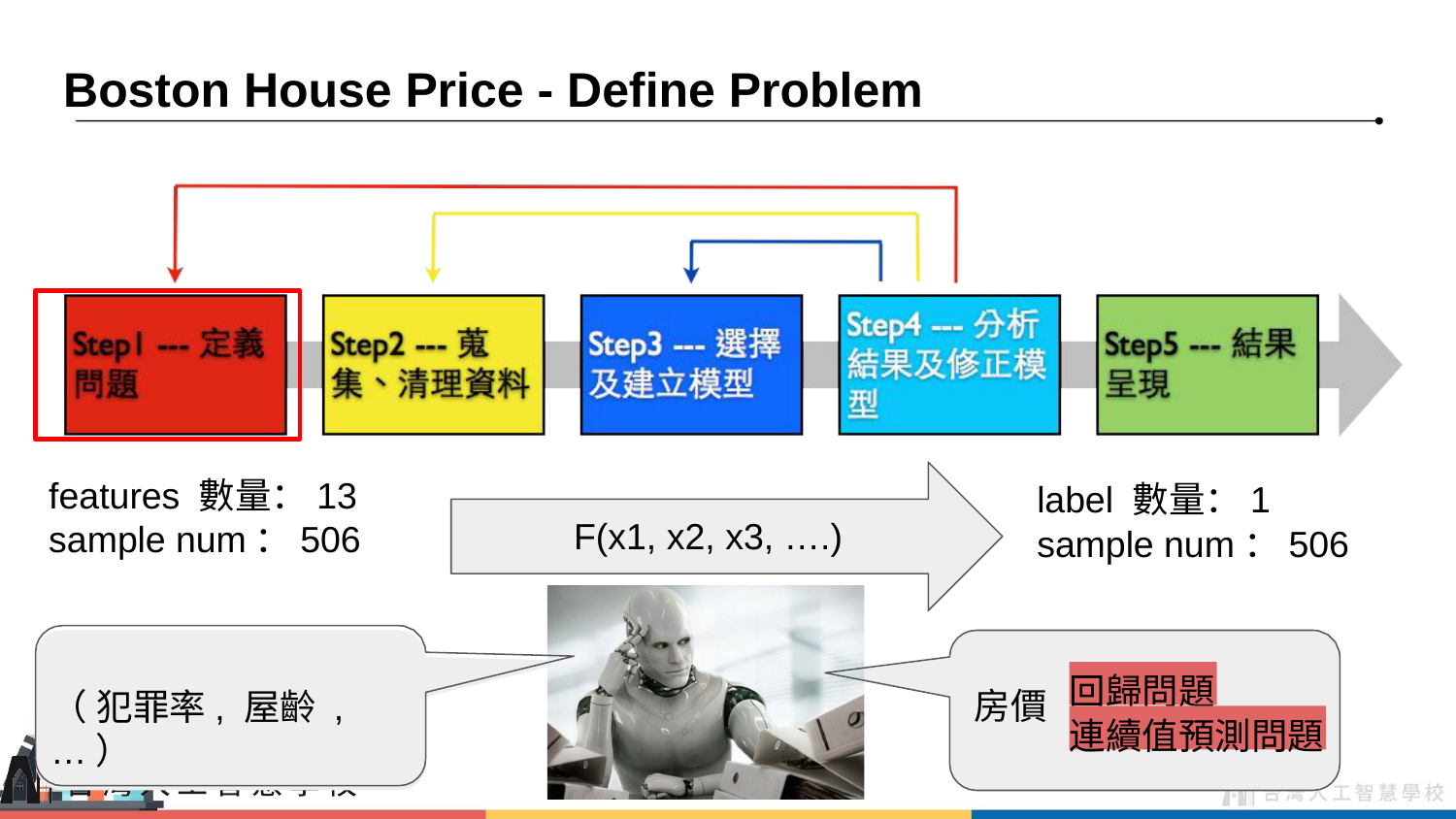

# Boston House Price - Define Problem

features 數量：13
sample num：506
label 數量：1
sample num：506
F(x1, x2, x3, ….)

回歸問題
房價
（ 犯罪率, 屋齡 , …）
連續值預測問題